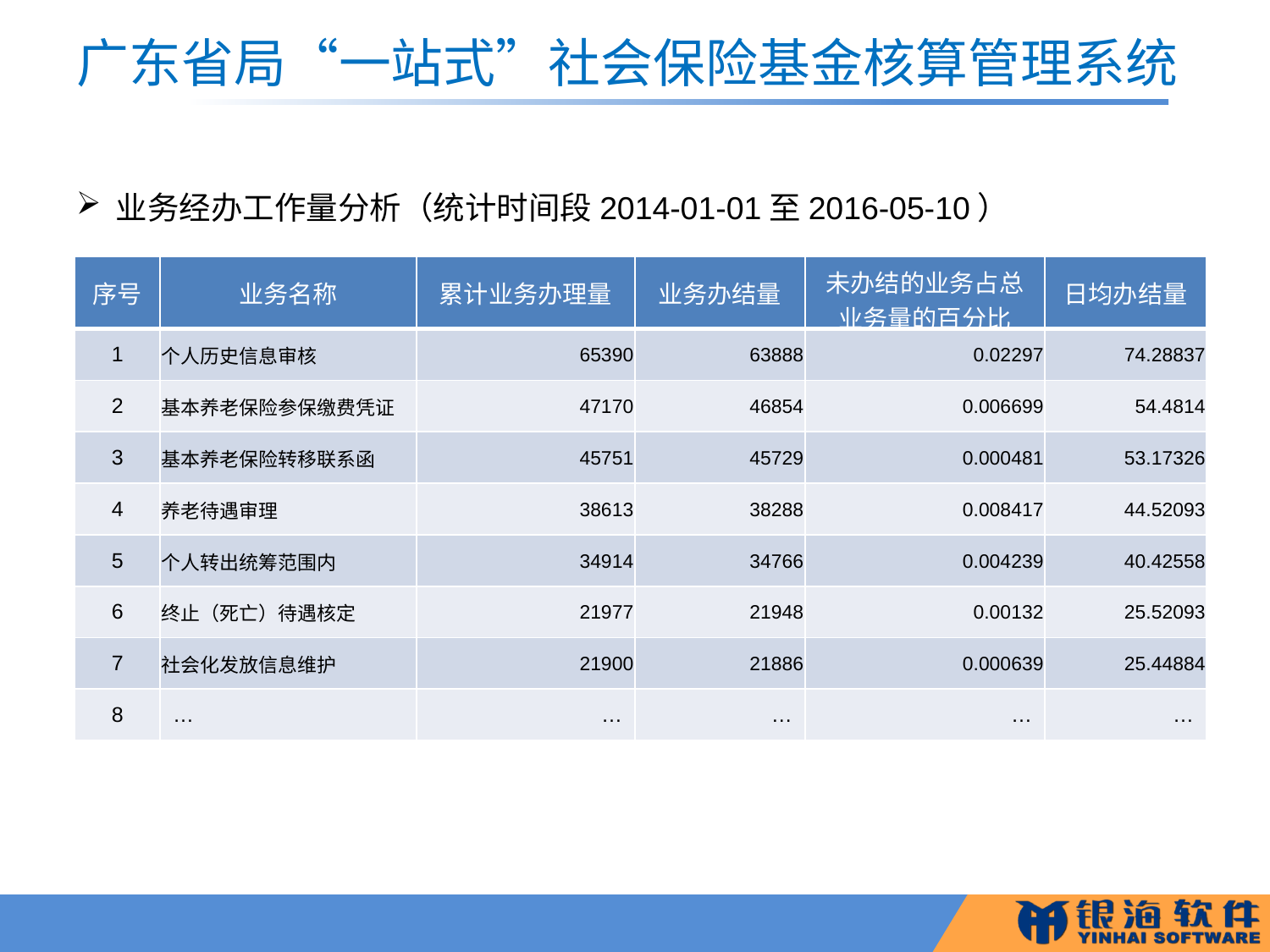

# 广东省局“一站式”社会保险基金核算管理系统
业务经办工作量分析（统计时间段2014-01-01至2016-05-10）
| 序号 | 业务名称 | 累计业务办理量 | 业务办结量 | 未办结的业务占总业务量的百分比 | 日均办结量 |
| --- | --- | --- | --- | --- | --- |
| 1 | 个人历史信息审核 | 65390 | 63888 | 0.02297 | 74.28837 |
| 2 | 基本养老保险参保缴费凭证 | 47170 | 46854 | 0.006699 | 54.4814 |
| 3 | 基本养老保险转移联系函 | 45751 | 45729 | 0.000481 | 53.17326 |
| 4 | 养老待遇审理 | 38613 | 38288 | 0.008417 | 44.52093 |
| 5 | 个人转出统筹范围内 | 34914 | 34766 | 0.004239 | 40.42558 |
| 6 | 终止（死亡）待遇核定 | 21977 | 21948 | 0.00132 | 25.52093 |
| 7 | 社会化发放信息维护 | 21900 | 21886 | 0.000639 | 25.44884 |
| 8 | … | … | … | … | … |